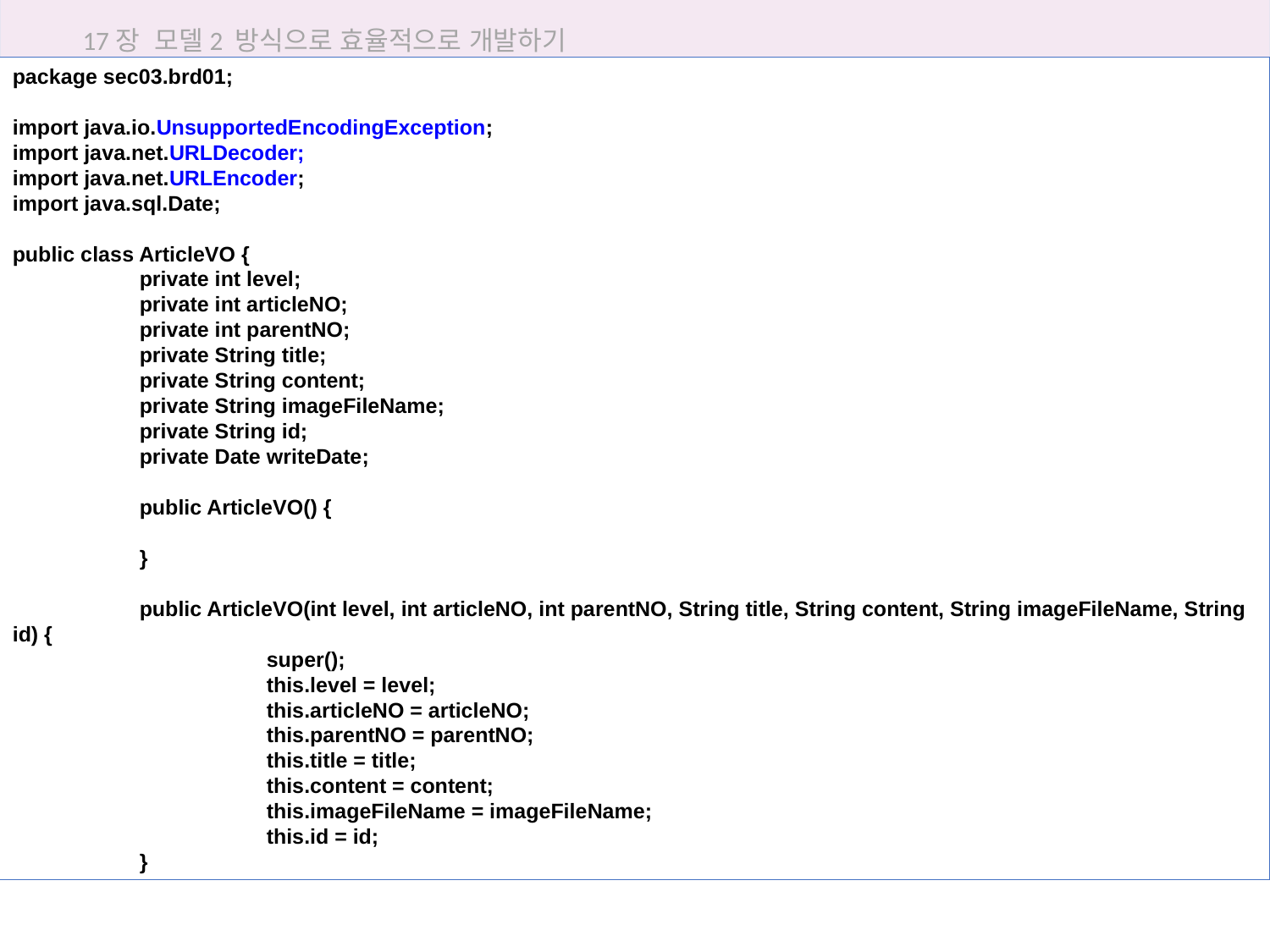

17장  모델2 방식으로 효율적으로 개발하기
package sec03.brd01;

import java.io.UnsupportedEncodingException;
import java.net.URLDecoder;
import java.net.URLEncoder;
import java.sql.Date;

public class ArticleVO {
	private int level;
	private int articleNO;
	private int parentNO;
	private String title;
	private String content;
	private String imageFileName;
	private String id;
	private Date writeDate;

	public ArticleVO() {

	}

	public ArticleVO(int level, int articleNO, int parentNO, String title, String content, String imageFileName, String id) {
		super();
		this.level = level;
		this.articleNO = articleNO;
		this.parentNO = parentNO;
		this.title = title;
		this.content = content;
		this.imageFileName = imageFileName;
		this.id = id;
	}